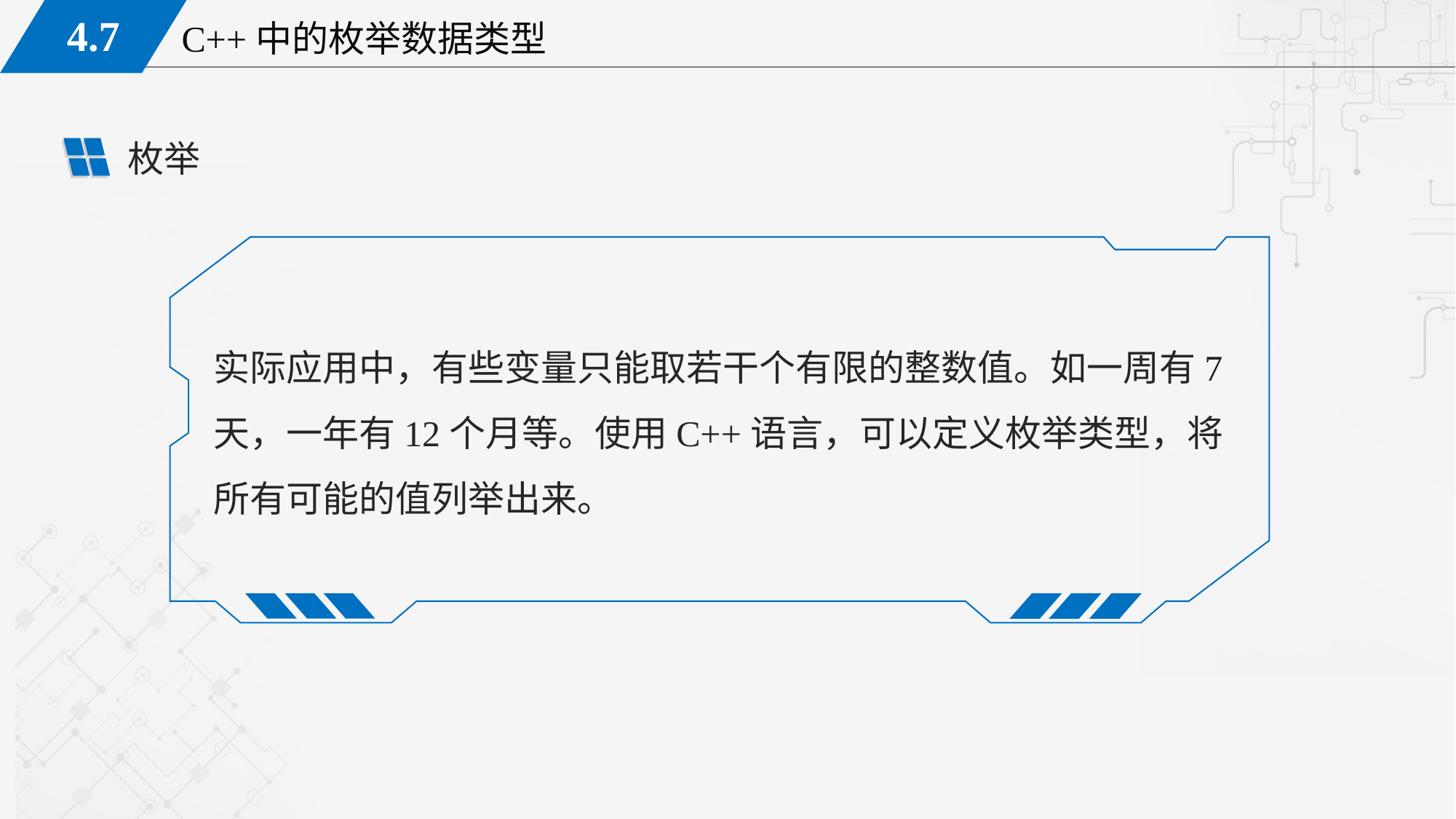

枚举

实际应用中，有些变量只能取若干个有限的整数值。如一周有7天，一年有12个月等。使用C++语言，可以定义枚举类型，将所有可能的值列举出来。